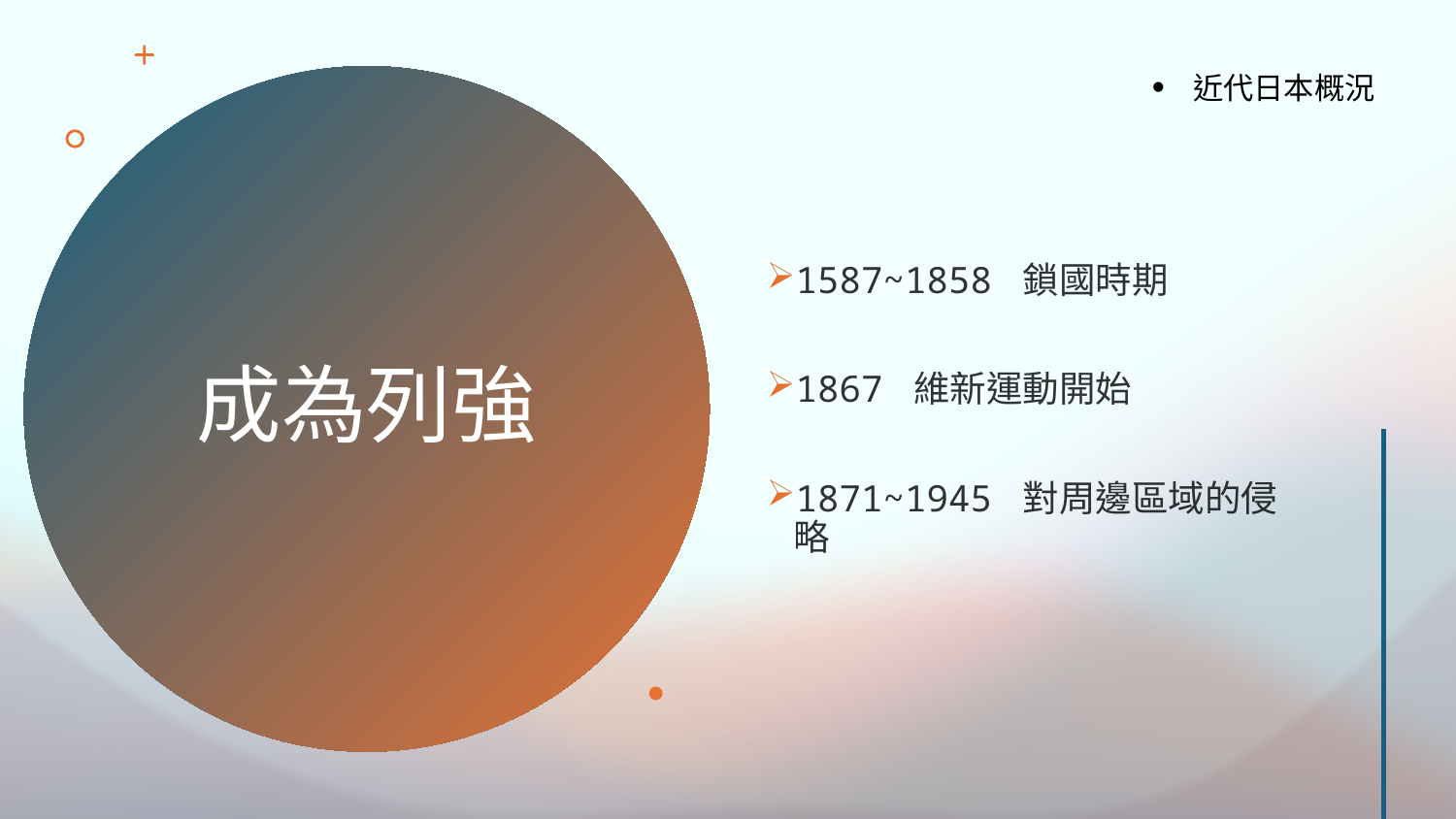

1587~1858 鎖國時期

1867 維新運動開始

1871~1945 對周邊區域的侵略
近代日本概況

# 成為列強